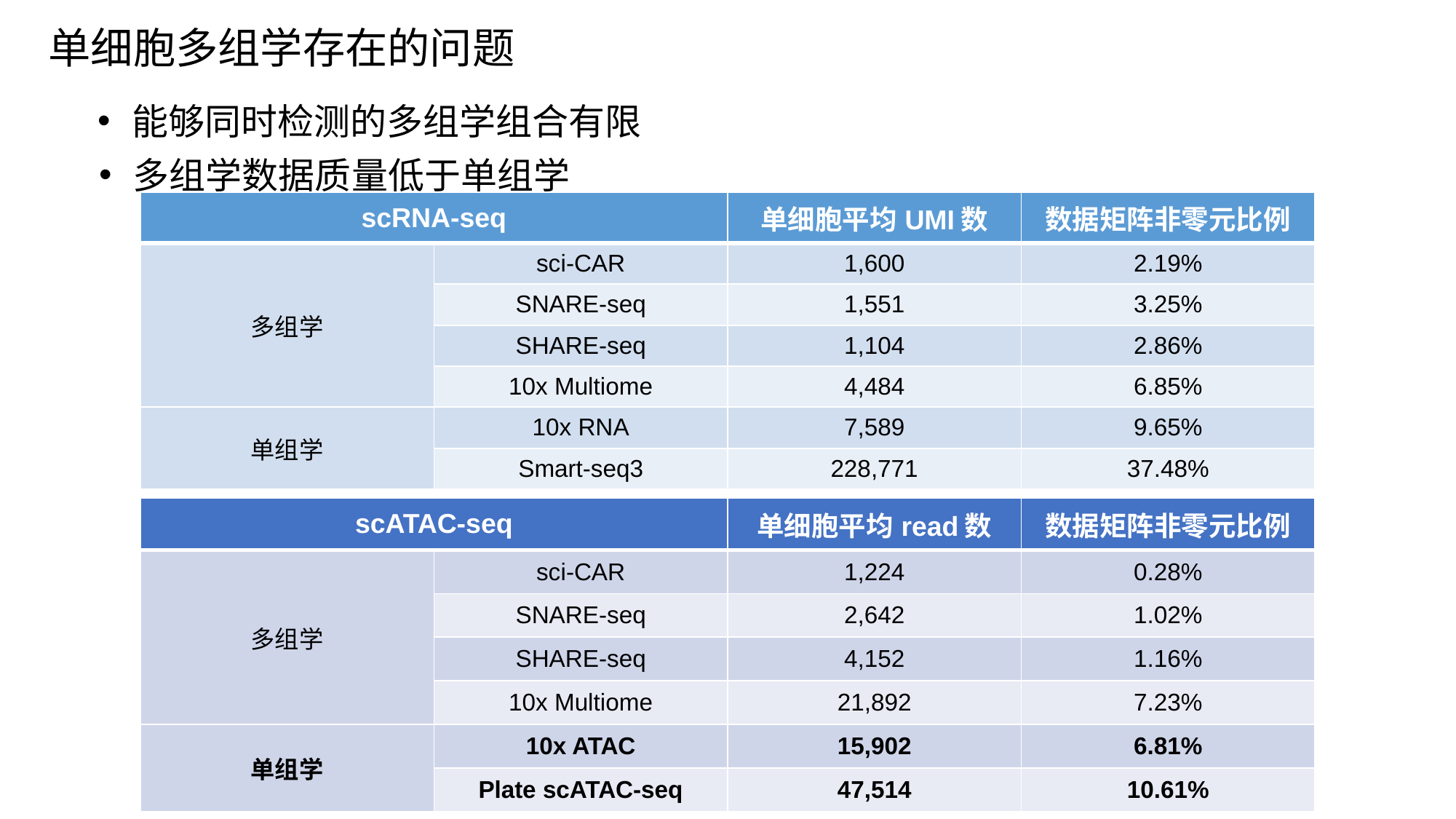

单细胞多组学存在的问题
能够同时检测的多组学组合有限
多组学数据质量低于单组学
| scRNA-seq |  | 单细胞平均UMI数 | 数据矩阵非零元比例 |
| --- | --- | --- | --- |
| 多组学 | sci-CAR | 1,600 | 2.19% |
|  | SNARE-seq | 1,551 | 3.25% |
|  | SHARE-seq | 1,104 | 2.86% |
|  | 10x Multiome | 4,484 | 6.85% |
| 单组学 | 10x RNA | 7,589 | 9.65% |
|  | Smart-seq3 | 228,771 | 37.48% |
| scATAC-seq |  | 单细胞平均read数 | 数据矩阵非零元比例 |
| --- | --- | --- | --- |
| 多组学 | sci-CAR | 1,224 | 0.28% |
|  | SNARE-seq | 2,642 | 1.02% |
|  | SHARE-seq | 4,152 | 1.16% |
|  | 10x Multiome | 21,892 | 7.23% |
| 单组学 | 10x ATAC | 15,902 | 6.81% |
|  | Plate scATAC-seq | 47,514 | 10.61% |